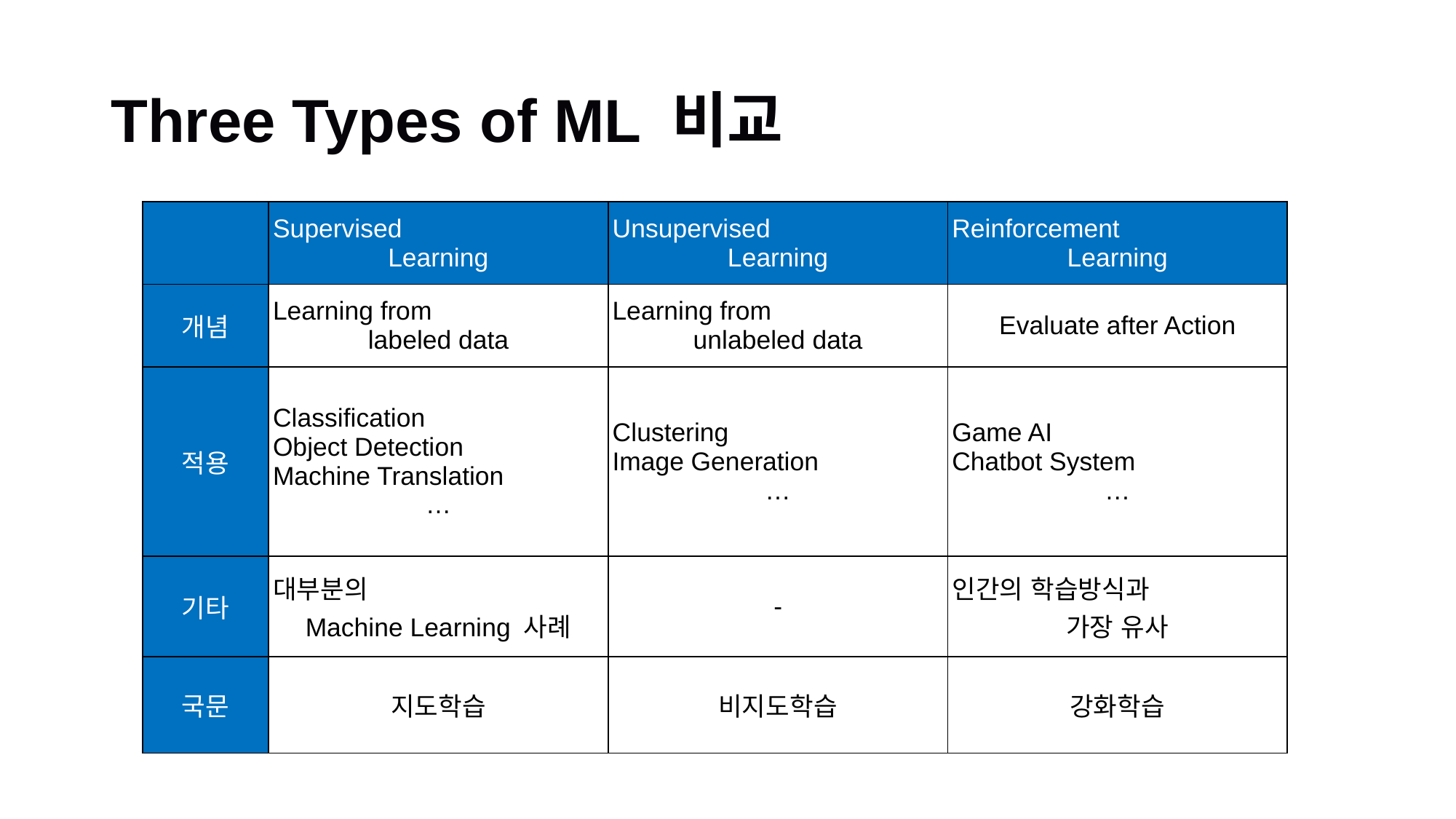

# Three Types of ML 비교
|  | Supervised Learning | Unsupervised Learning | Reinforcement Learning |
| --- | --- | --- | --- |
| 개념 | Learning from labeled data | Learning from unlabeled data | Evaluate after Action |
| 적용 | Classification Object Detection Machine Translation … | Clustering Image Generation … | Game AI Chatbot System … |
| 기타 | 대부분의 Machine Learning 사례 | - | 인간의 학습방식과 가장 유사 |
| 국문 | 지도학습 | 비지도학습 | 강화학습 |